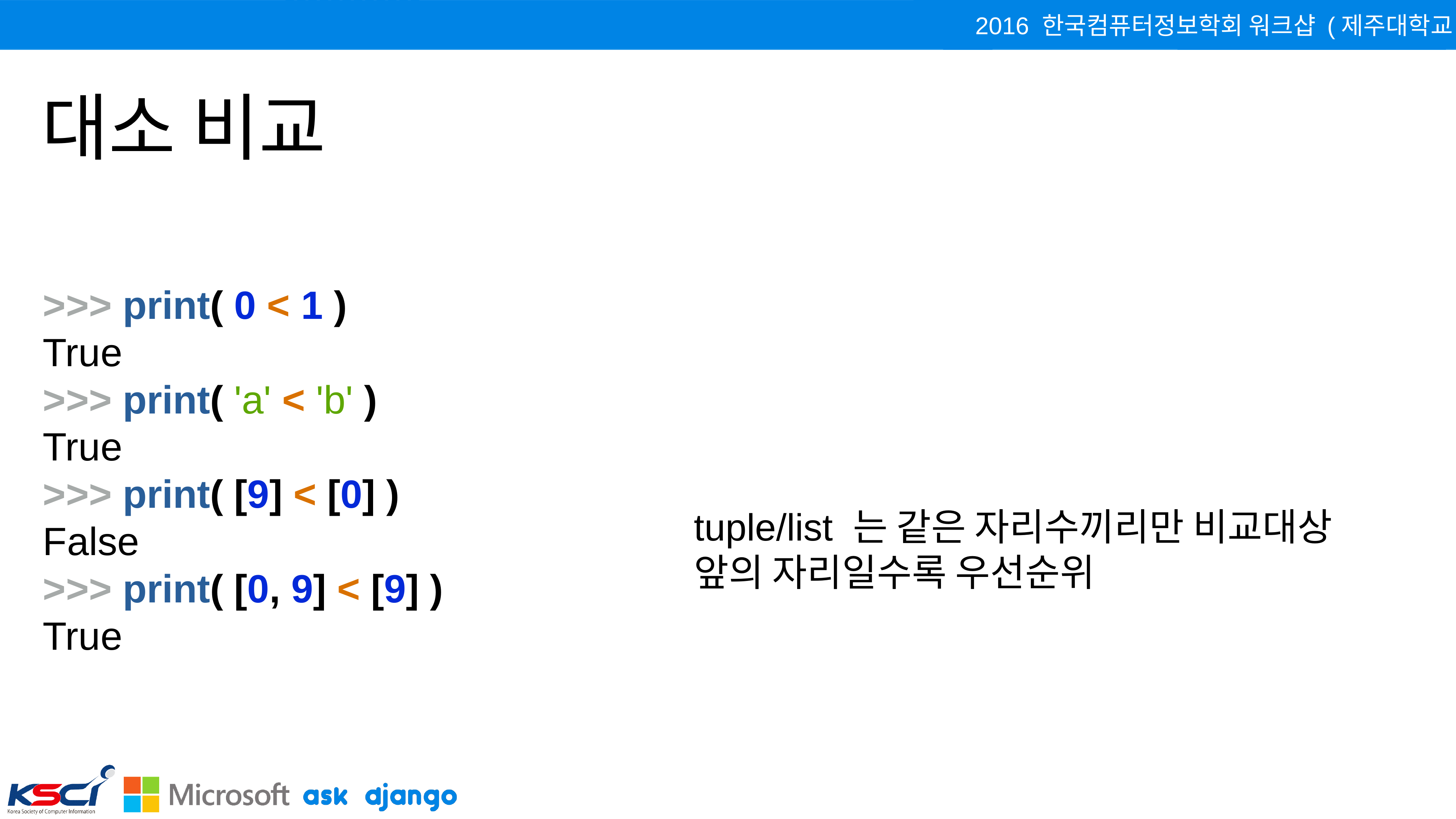

# 대소 비교
>>> print( 0 < 1 )
True
>>> print( 'a' < 'b' )
True
>>> print( [9] < [0] )
False
>>> print( [0, 9] < [9] )
True
tuple/list 는 같은 자리수끼리만 비교대상
앞의 자리일수록 우선순위